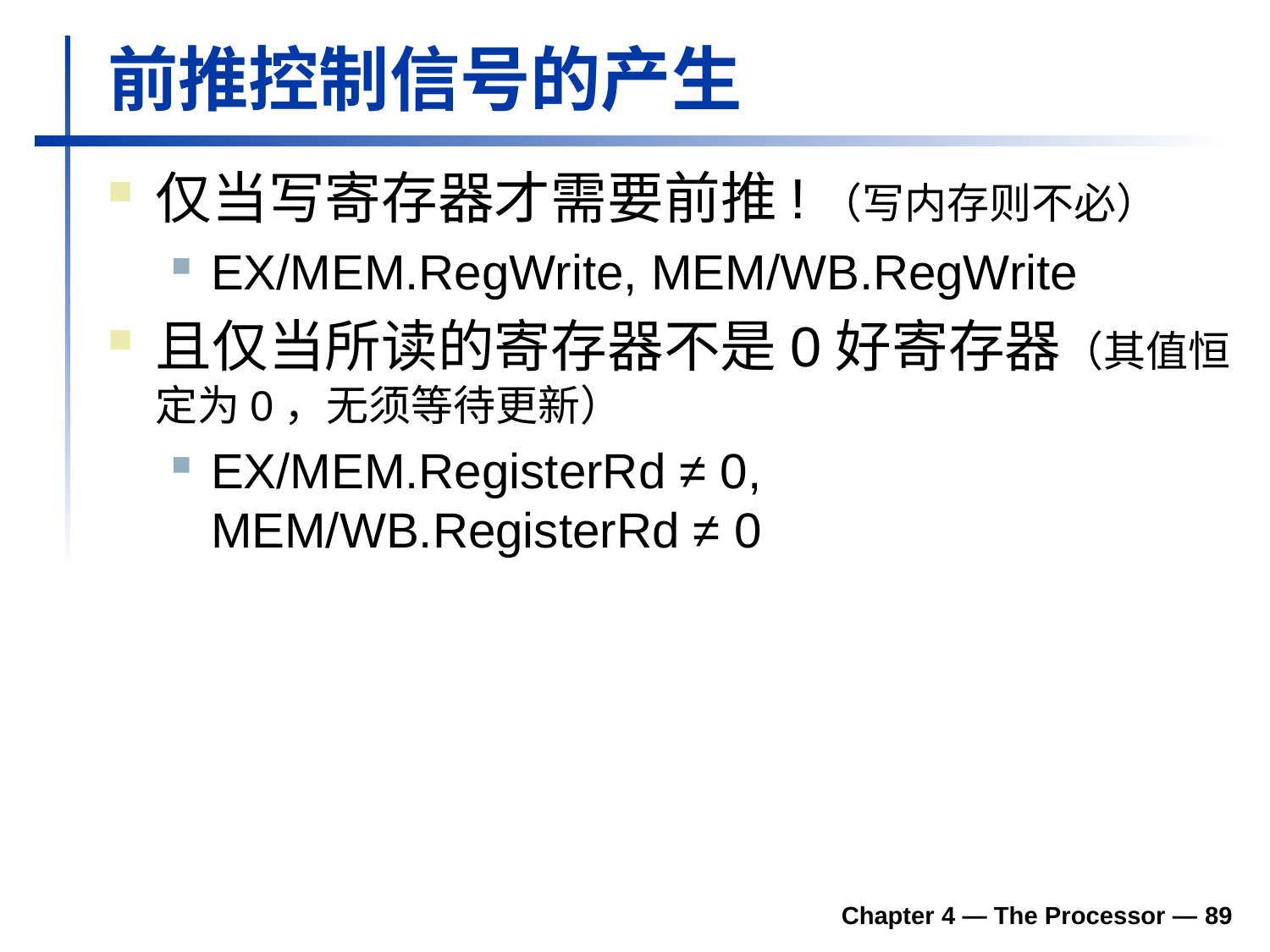

# 前推控制信号的产生
仅当写寄存器才需要前推!（写内存则不必）
EX/MEM.RegWrite, MEM/WB.RegWrite
且仅当所读的寄存器不是0好寄存器（其值恒定为0，无须等待更新）
EX/MEM.RegisterRd ≠ 0,
MEM/WB.RegisterRd ≠ 0
Chapter 4 — The Processor — 89